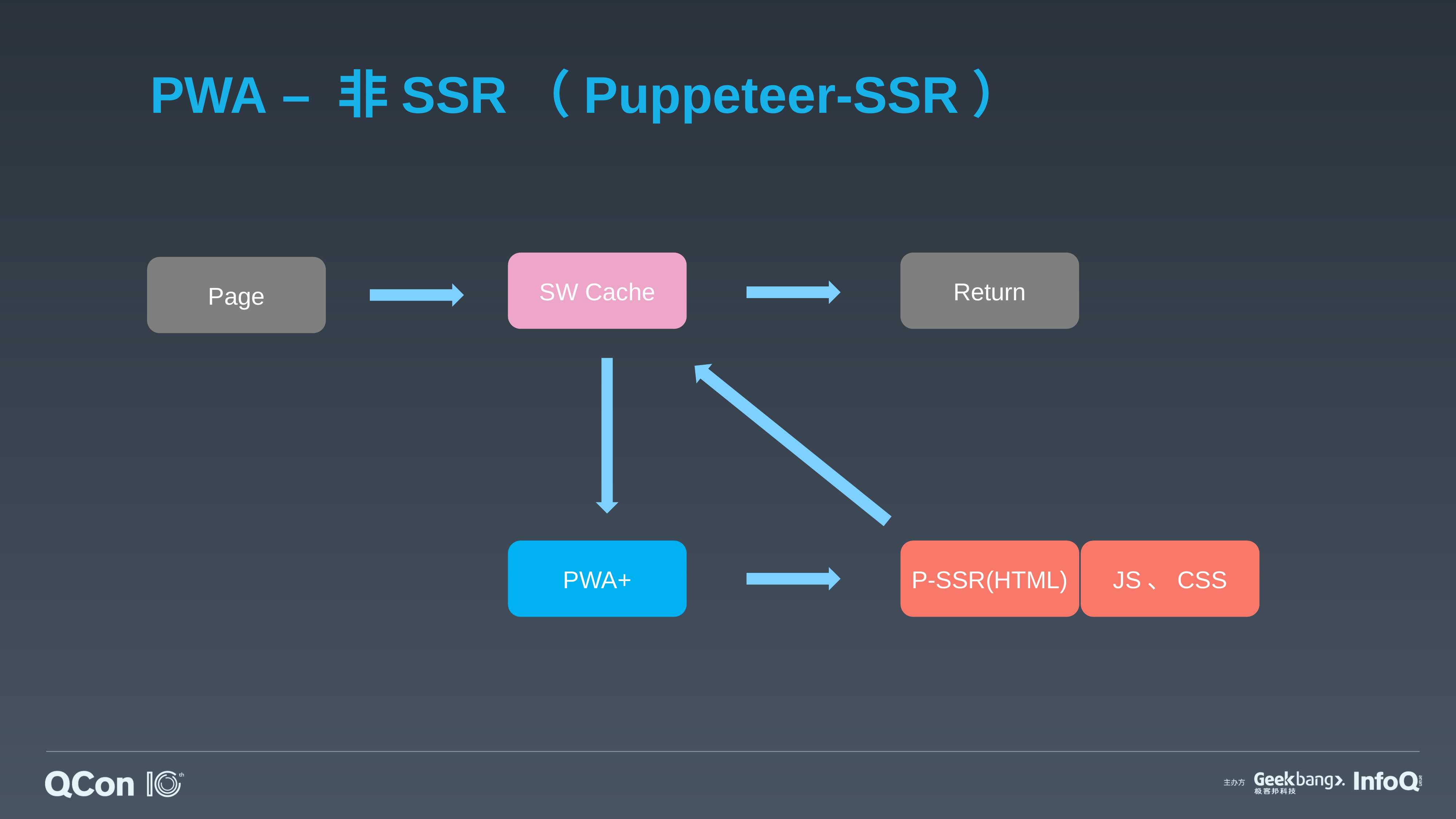

# PWA – 非SSR（Puppeteer-SSR）
SW Cache
Return
Page

PWA+
P-SSR(HTML)
JS、CSS